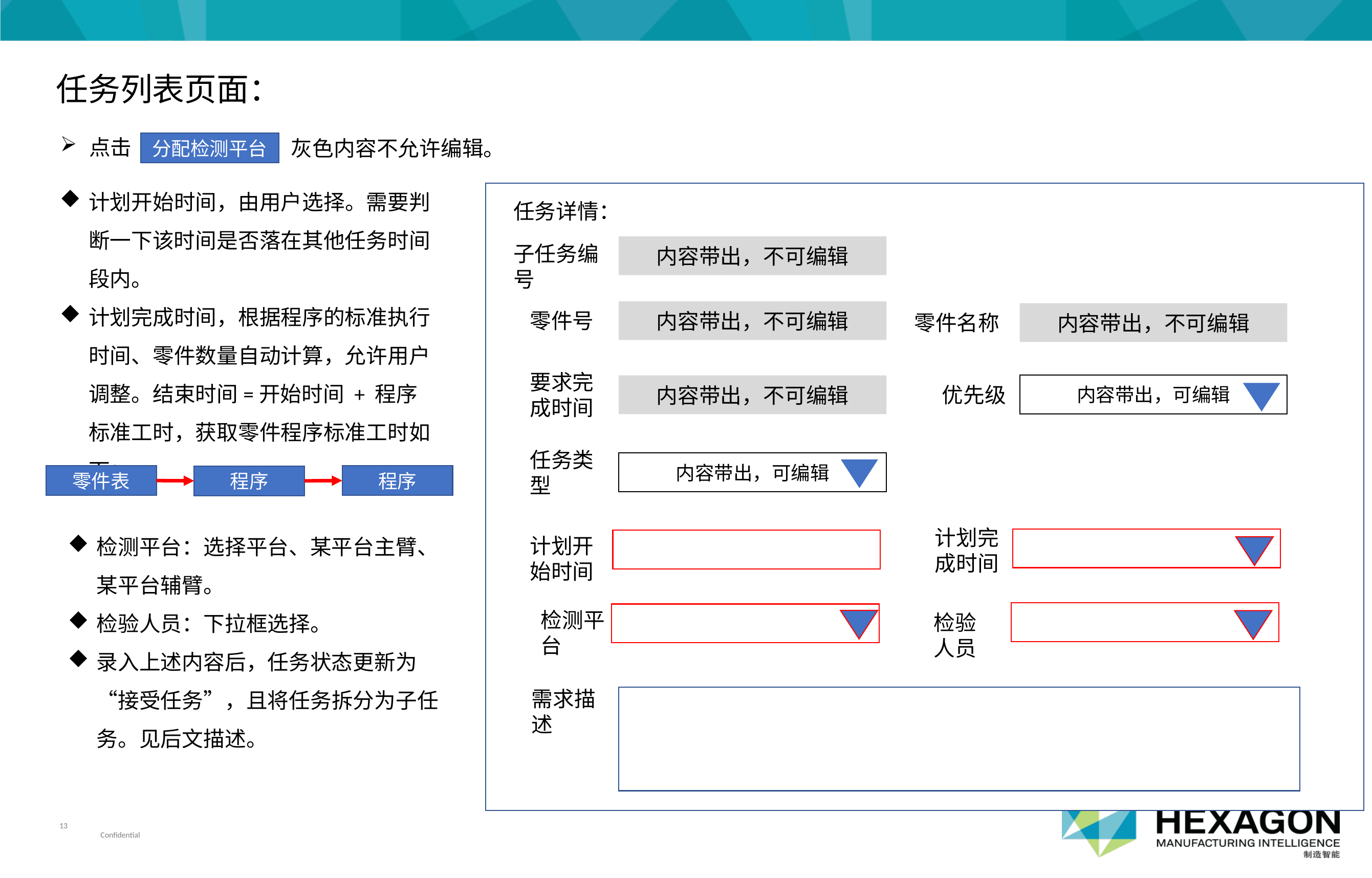

任务列表页面：
点击
灰色内容不允许编辑。
分配检测平台
计划开始时间，由用户选择。需要判断一下该时间是否落在其他任务时间段内。
计划完成时间，根据程序的标准执行时间、零件数量自动计算，允许用户调整。结束时间=开始时间 + 程序标准工时，获取零件程序标准工时如下：

任务详情：
子任务编号
内容带出，不可编辑
内容带出，不可编辑
内容带出，不可编辑
零件号
零件名称
要求完成时间
内容带出，可编辑
内容带出，不可编辑
优先级

任务类型
内容带出，可编辑

零件表
程序
程序
检测平台：选择平台、某平台主臂、某平台辅臂。
检验人员：下拉框选择。
录入上述内容后，任务状态更新为“接受任务”，且将任务拆分为子任务。见后文描述。
计划完成时间
计划开始时间

检测平台

检验
人员

需求描述